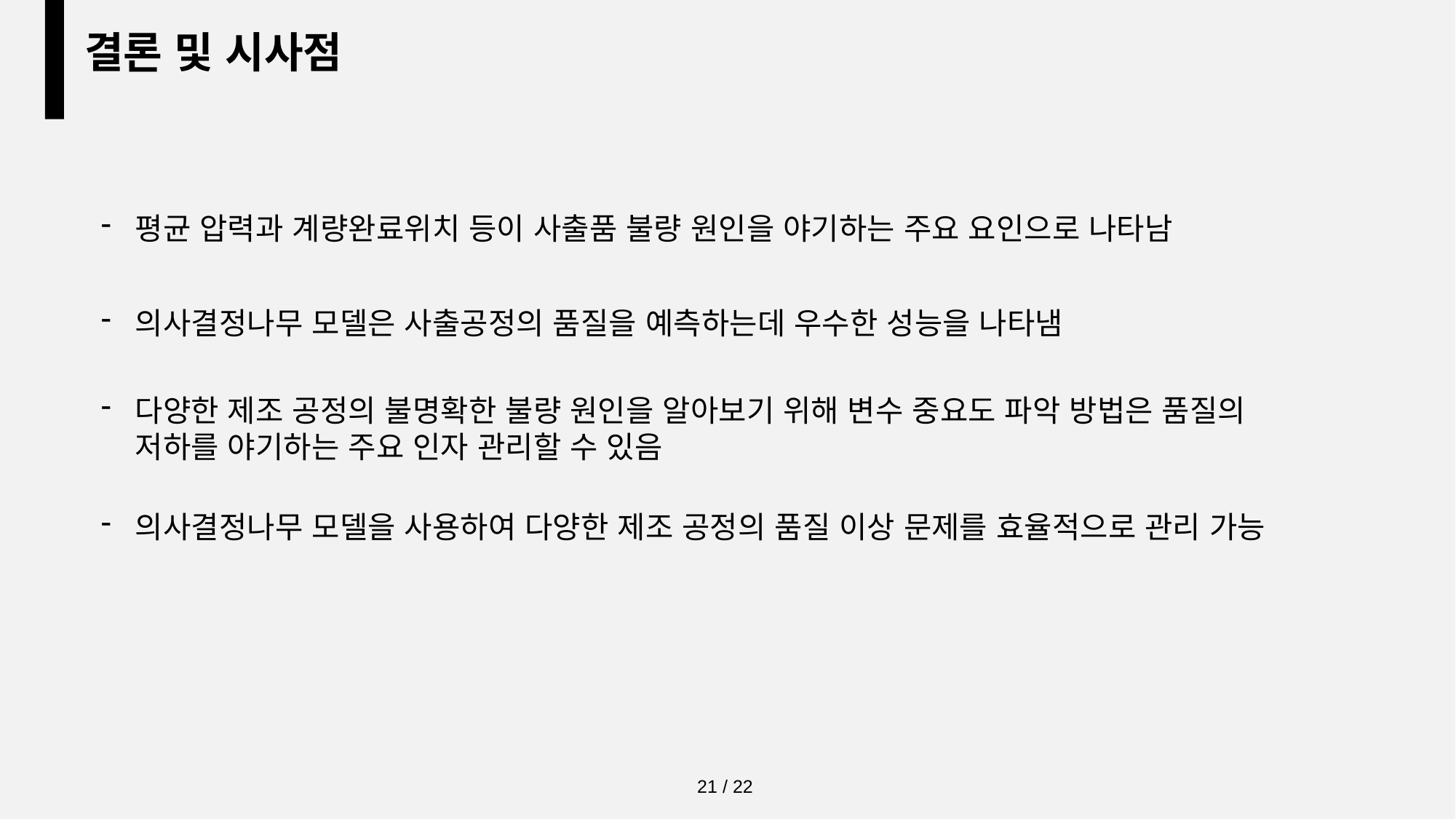

결론 및 시사점

평균 압력과 계량완료위치 등이 사출품 불량 원인을 야기하는 주요 요인으로 나타남

의사결정나무 모델은 사출공정의 품질을 예측하는데 우수한 성능을 나타냄

다양한 제조 공정의 불명확한 불량 원인을 알아보기 위해 변수 중요도 파악 방법은 품질의 저하를 야기하는 주요 인자 관리할 수 있음

의사결정나무 모델을 사용하여 다양한 제조 공정의 품질 이상 문제를 효율적으로 관리 가능